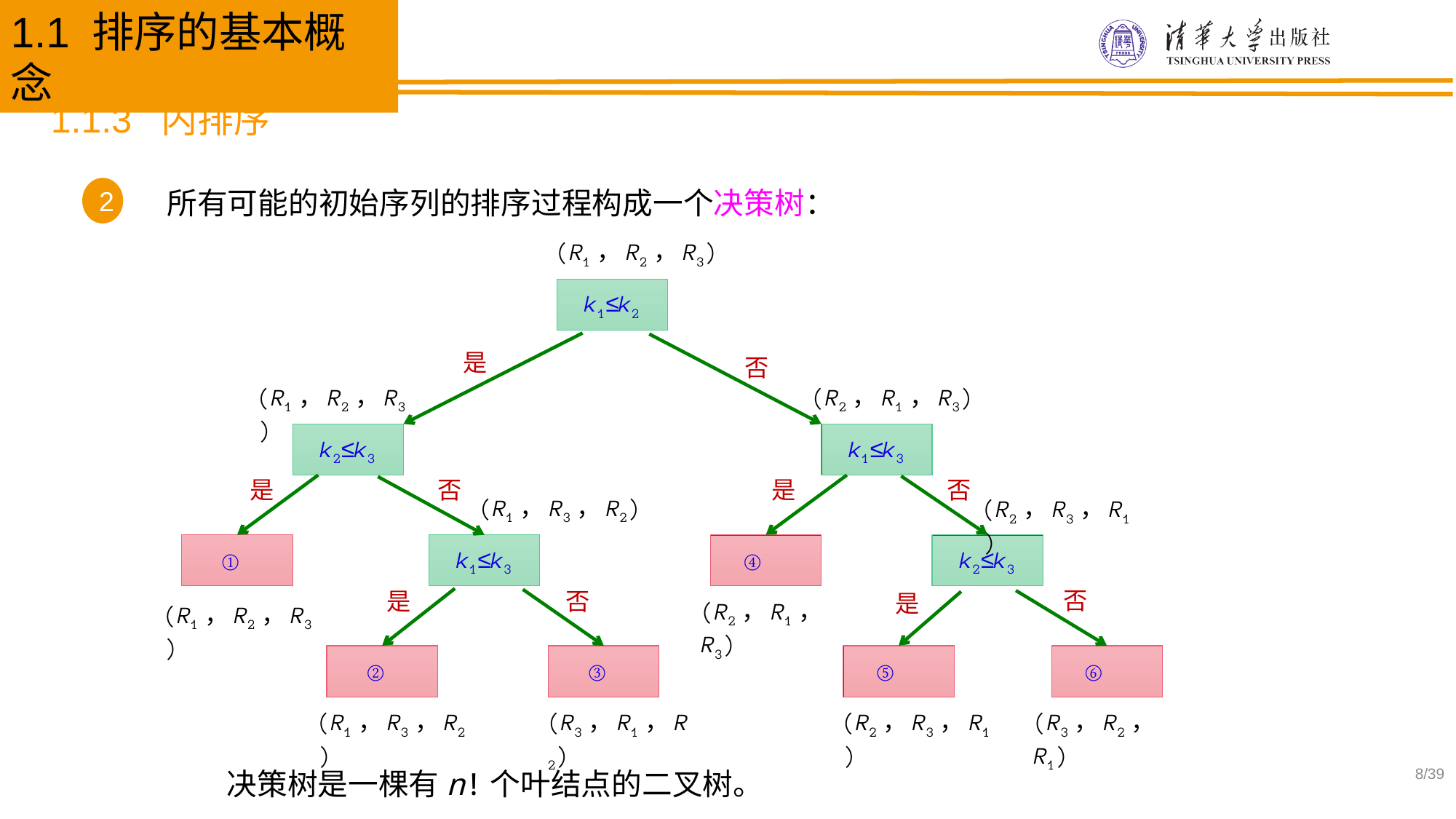

1.1 排序的基本概念
1.1.3  内排序
2
所有可能的初始序列的排序过程构成一个决策树：
(R1，R2，R3)
k1≤k2
是
否
(R1，R2，R3)
(R2，R1，R3)
k2≤k3
k1≤k3
是
否
是
否
(R1，R3，R2)
(R2，R3，R1)
①
k1≤k3
④
k2≤k3
否
是
否
是
(R2，R1，R3)
(R1，R2，R3)
②
③
⑤
⑥
(R1，R3，R2)
(R3，R1，R2)
(R2，R3，R1)
(R3，R2，R1)
8/39
决策树是一棵有n!个叶结点的二叉树。